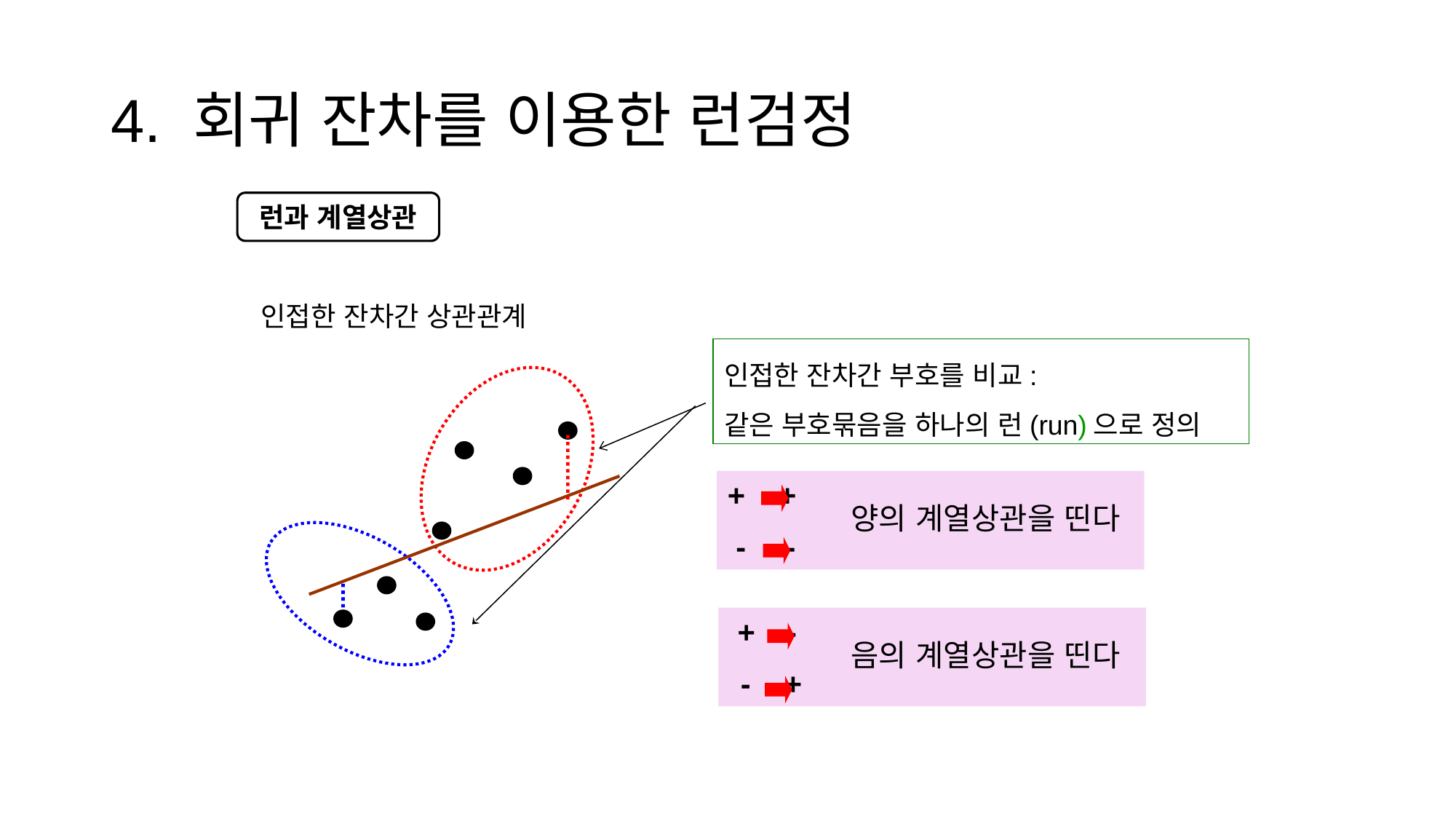

# 4. 회귀 잔차를 이용한 런검정
런과 계열상관
인접한 잔차간 상관관계
인접한 잔차간 부호를 비교:
같은 부호묶음을 하나의 런(run)으로 정의

+    +
 -     -
양의 계열상관을 띤다

 +    -
   -    +
음의 계열상관을 띤다